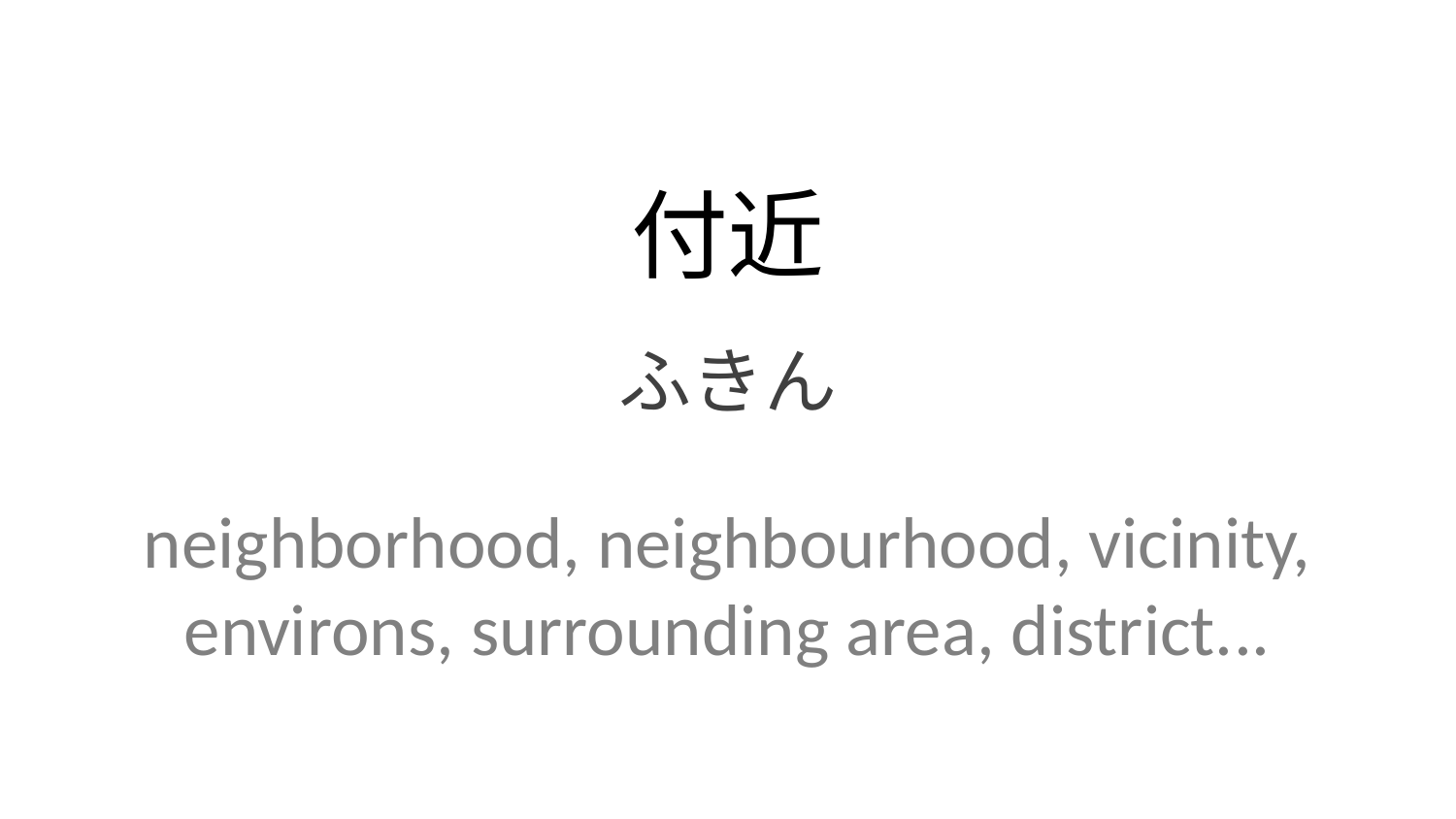

付近

ふきん
neighborhood, neighbourhood, vicinity, environs, surrounding area, district...